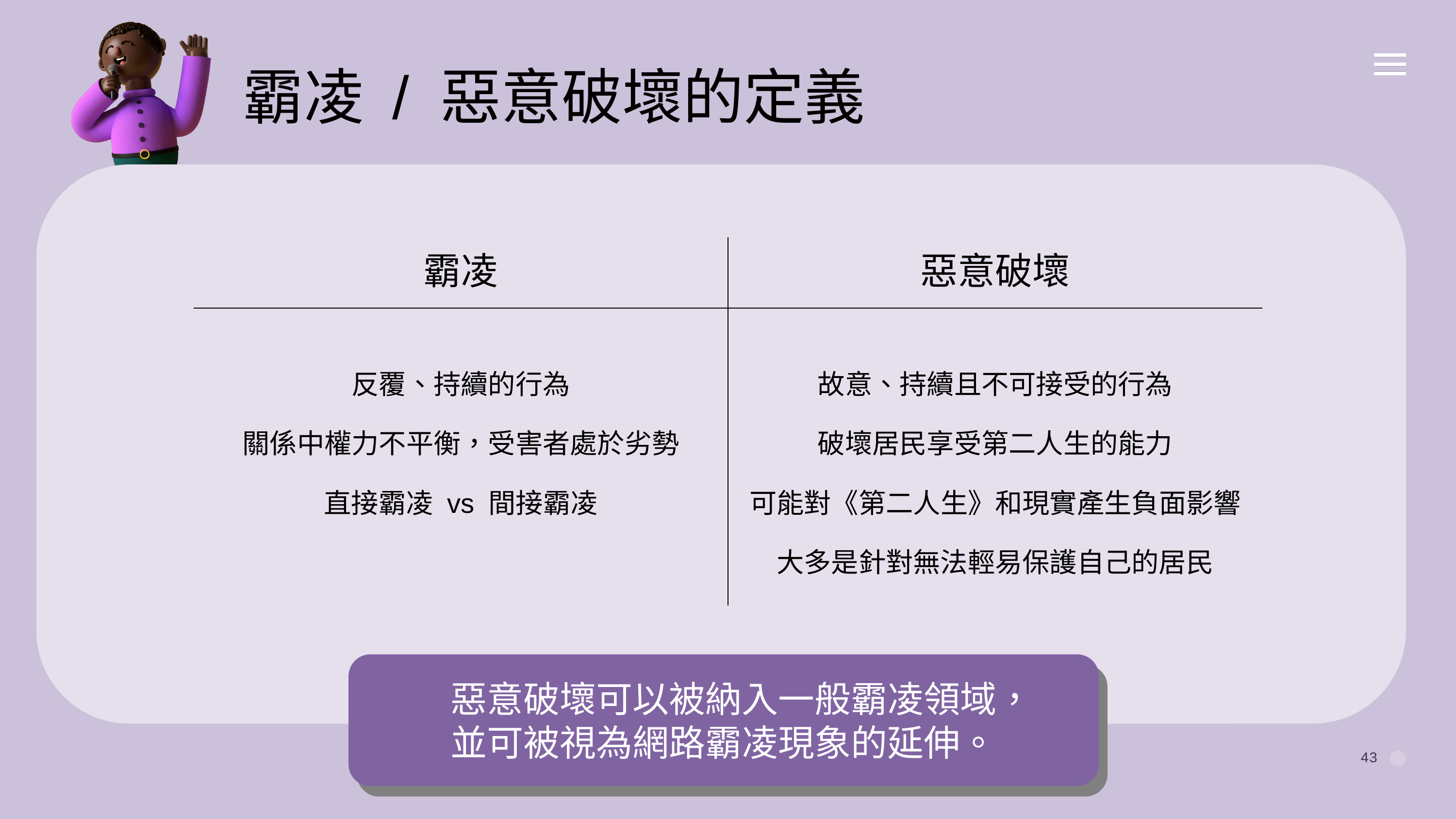

霸凌 / 惡意破壞的定義

| 霸凌 | 惡意破壞 |
| --- | --- |
| 反覆、持續的行為 關係中權力不平衡，受害者處於劣勢 直接霸凌 vs 間接霸凌 | 故意、持續且不可接受的行為 破壞居民享受第二人生的能力 可能對《第二人生》和現實產生負面影響 大多是針對無法輕易保護自己的居民 |

惡意破壞可以被納入一般霸凌領域，
並可被視為網路霸凌現象的延伸。

43